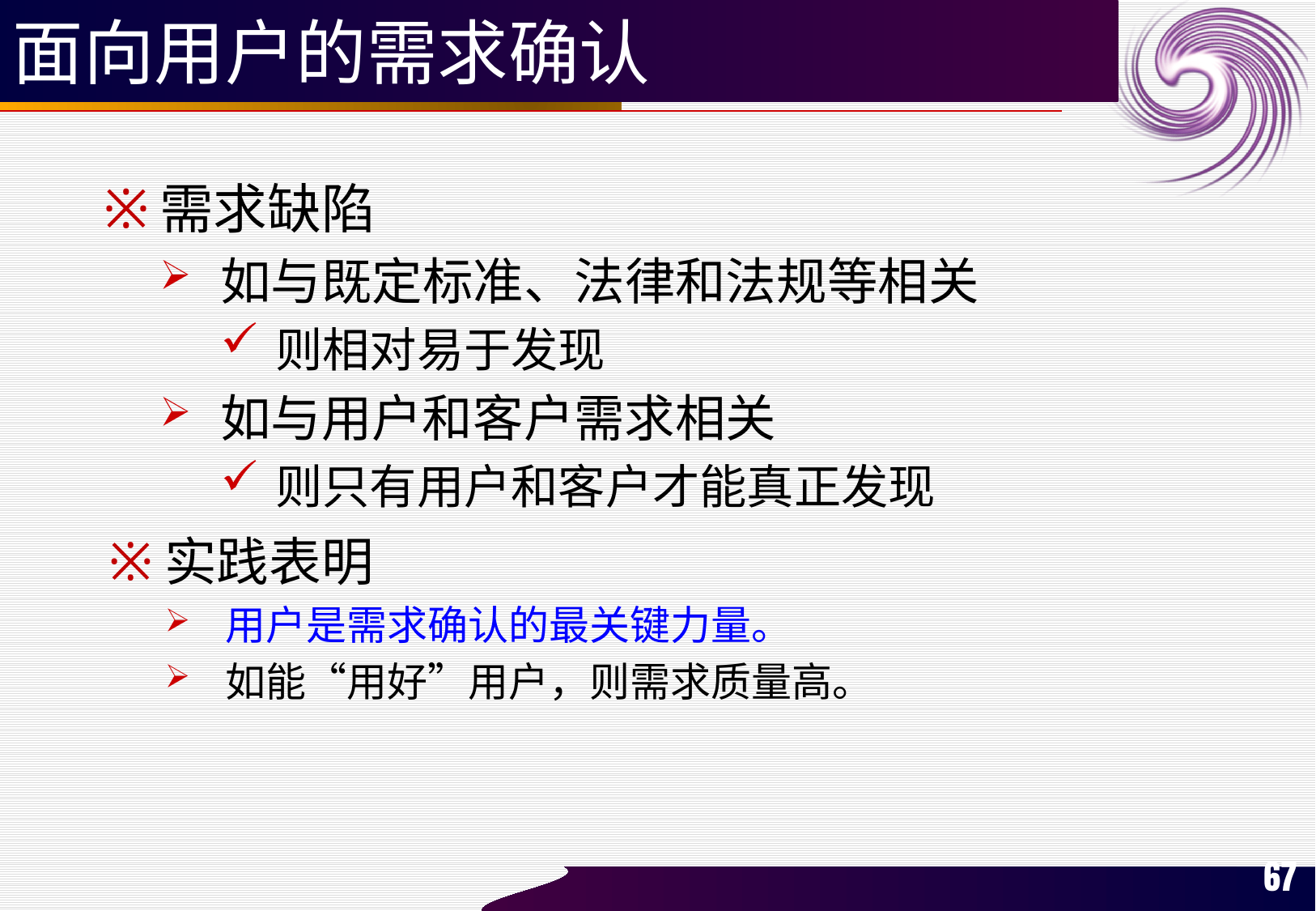

# 面向用户的需求确认
需求缺陷
如与既定标准、法律和法规等相关
则相对易于发现
如与用户和客户需求相关
则只有用户和客户才能真正发现
实践表明
用户是需求确认的最关键力量。
如能“用好”用户，则需求质量高。
67